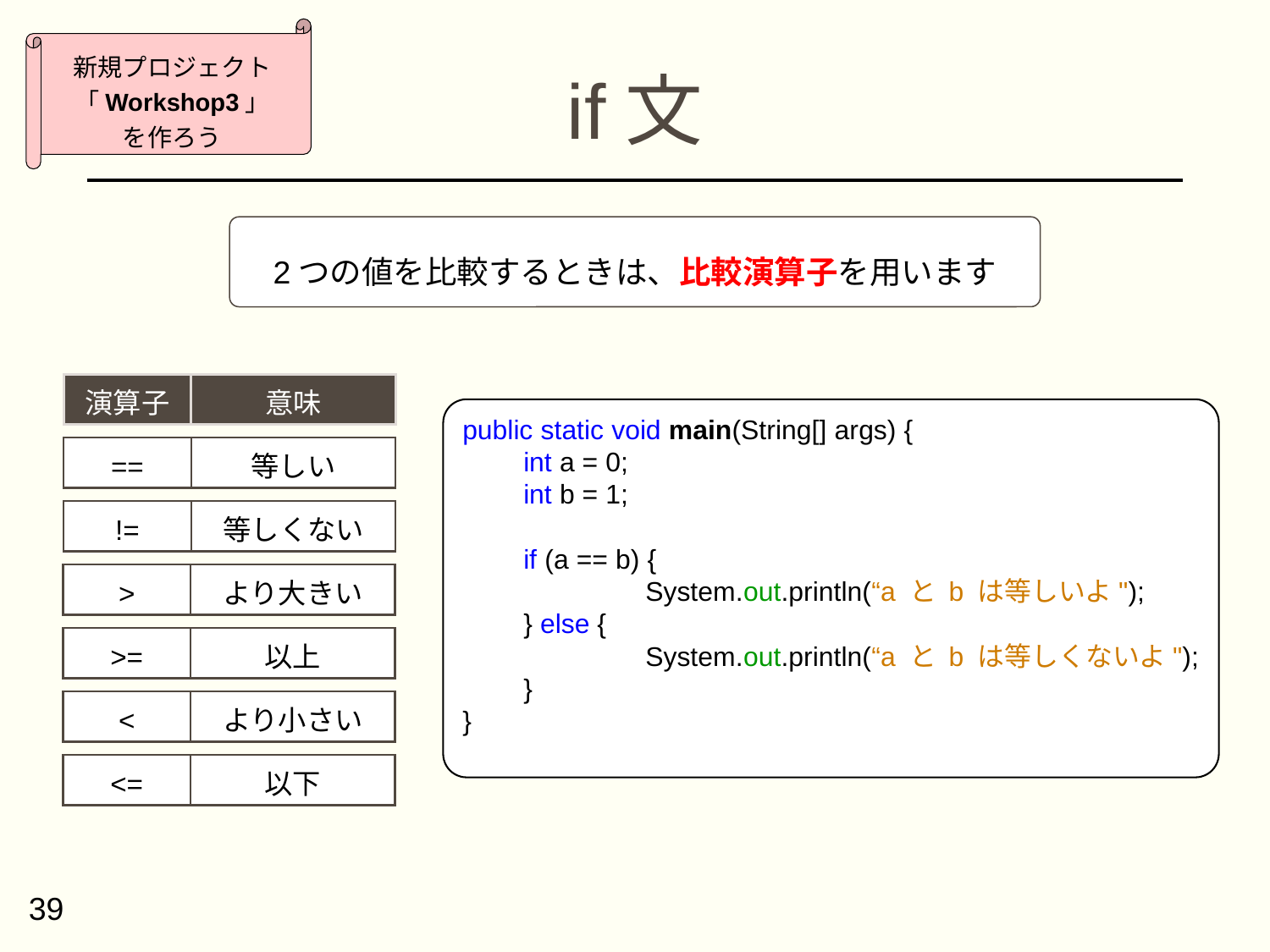

新規プロジェクト
「Workshop3」
を作ろう
# if文
2つの値を比較するときは、比較演算子を用います
演算子
意味
public static void main(String[] args) {
int a = 0;
int b = 1;

if (a == b) {
	System.out.println(“a と b は等しいよ");
} else {
	System.out.println(“a と b は等しくないよ");
}
}
==
等しい
!=
等しくない
>
より大きい
>=
以上
<
より小さい
<=
以下
39